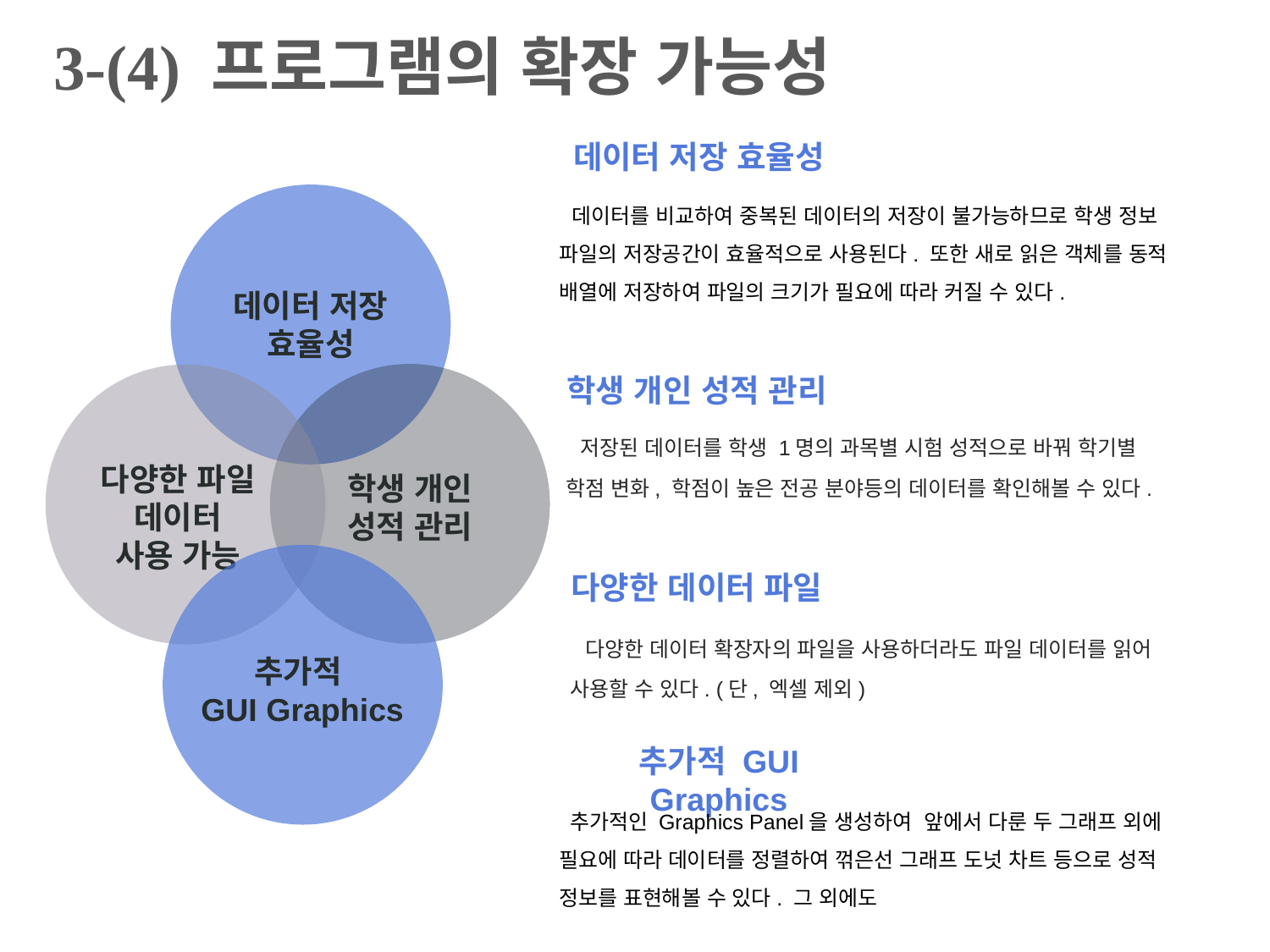

3-(4) 프로그램의 확장 가능성
데이터 저장 효율성
 데이터를 비교하여 중복된 데이터의 저장이 불가능하므로 학생 정보 파일의 저장공간이 효율적으로 사용된다. 또한 새로 읽은 객체를 동적 배열에 저장하여 파일의 크기가 필요에 따라 커질 수 있다.

데이터 저장
효율성

학생 개인 성적 관리
 저장된 데이터를 학생 1명의 과목별 시험 성적으로 바꿔 학기별 학점 변화, 학점이 높은 전공 분야등의 데이터를 확인해볼 수 있다.
다양한 파일
데이터
사용 가능
학생 개인
성적 관리

다양한 데이터 파일
 다양한 데이터 확장자의 파일을 사용하더라도 파일 데이터를 읽어 사용할 수 있다. (단, 엑셀 제외)
추가적
GUI Graphics
추가적 GUI Graphics
 추가적인 Graphics Panel을 생성하여  앞에서 다룬 두 그래프 외에 필요에 따라 데이터를 정렬하여 꺾은선 그래프 도넛 차트 등으로 성적 정보를 표현해볼 수 있다. 그 외에도